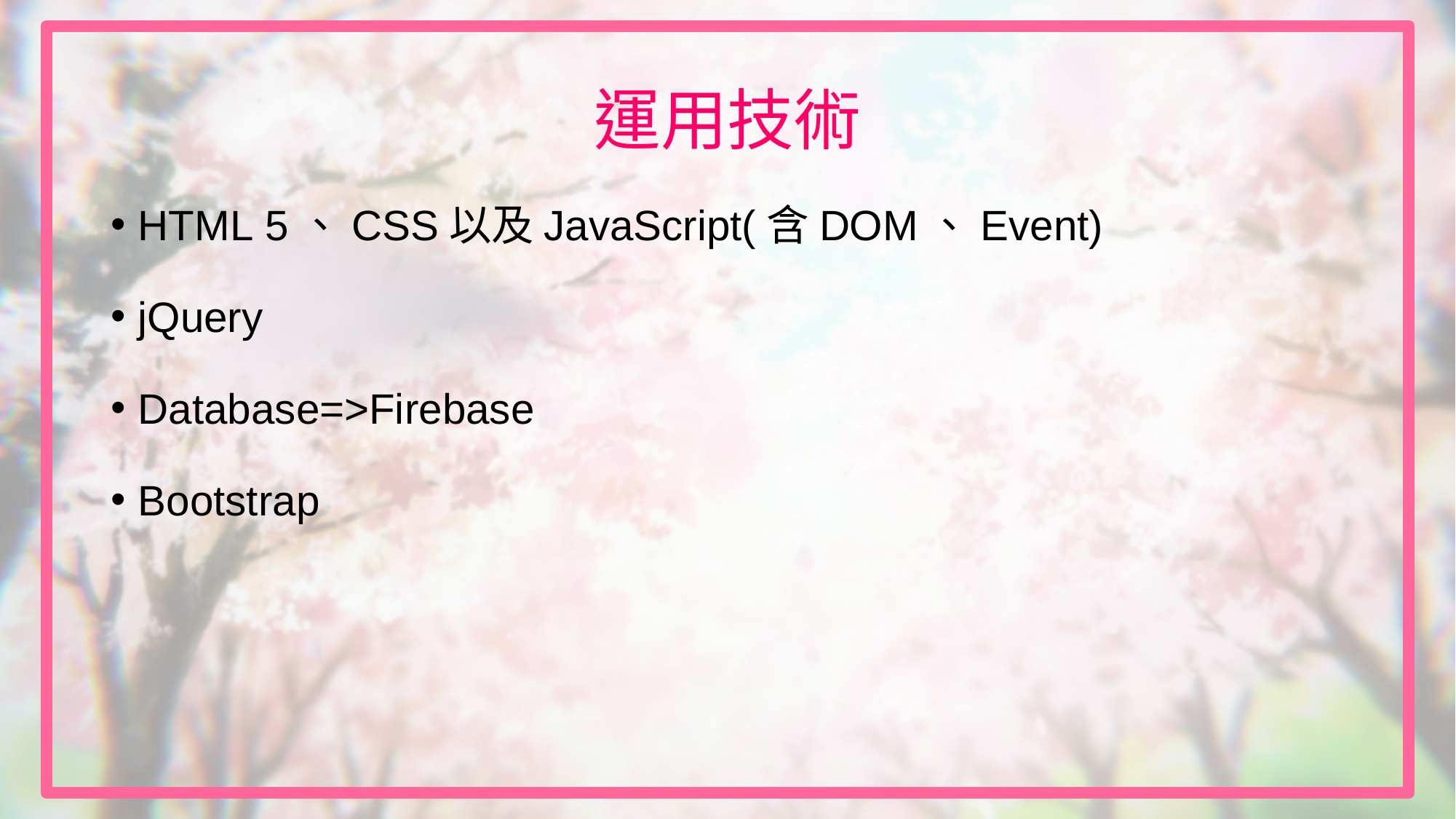

# 運用技術
HTML 5、CSS以及JavaScript(含DOM、Event)
jQuery
Database=>Firebase
Bootstrap